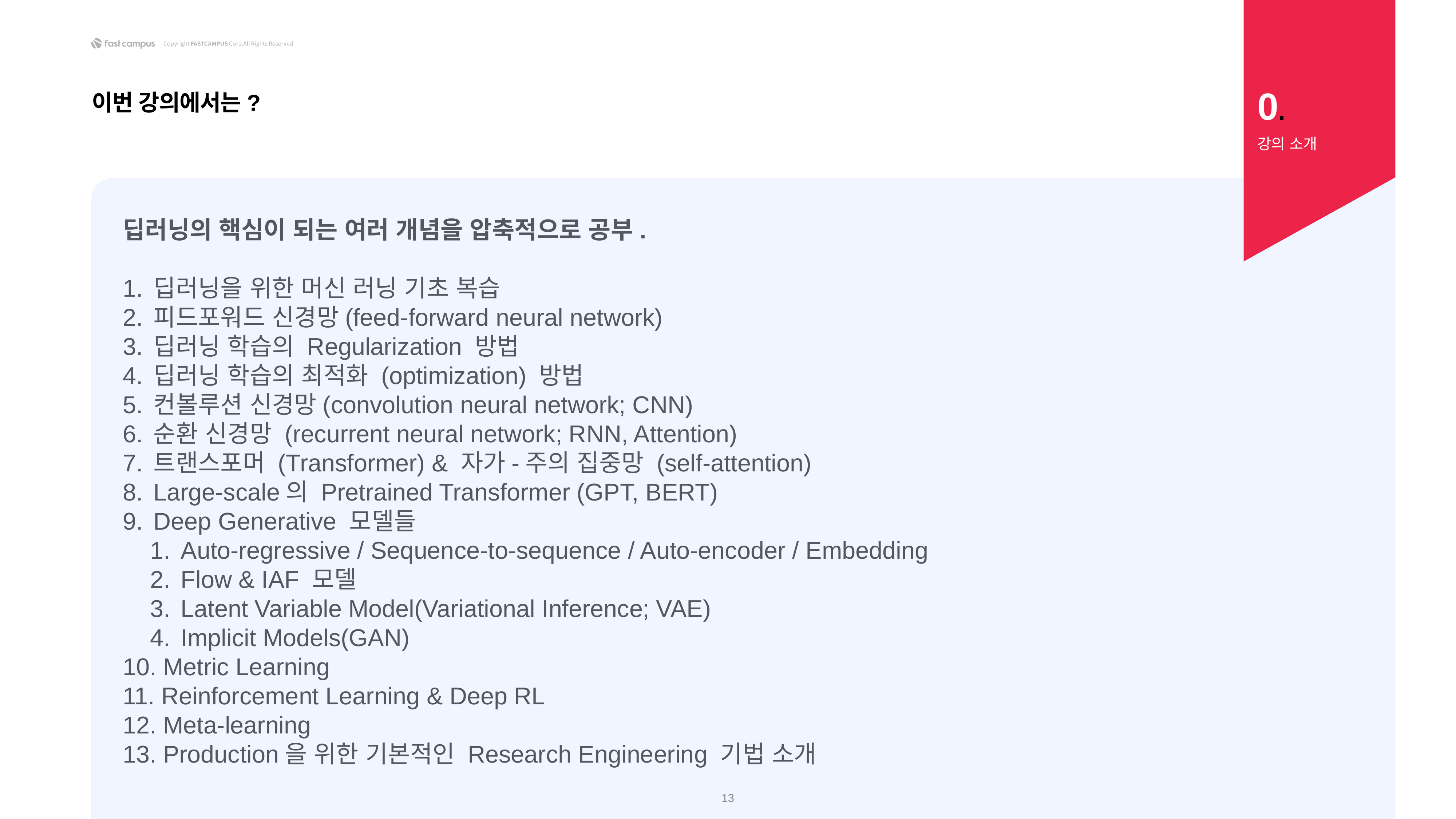

0.
이번 강의에서는?
강의 소개
딥러닝의 핵심이 되는 여러 개념을 압축적으로 공부.

딥러닝을 위한 머신 러닝 기초 복습
피드포워드 신경망(feed-forward neural network)
딥러닝 학습의 Regularization 방법
딥러닝 학습의 최적화 (optimization) 방법
컨볼루션 신경망(convolution neural network; CNN)
순환 신경망 (recurrent neural network; RNN, Attention)
트랜스포머 (Transformer) & 자가-주의 집중망 (self-attention)
Large-scale의 Pretrained Transformer (GPT, BERT)
Deep Generative 모델들
Auto-regressive / Sequence-to-sequence / Auto-encoder / Embedding
Flow & IAF 모델
Latent Variable Model(Variational Inference; VAE)
Implicit Models(GAN)
 Metric Learning
 Reinforcement Learning & Deep RL
 Meta-learning
 Production을 위한 기본적인 Research Engineering 기법 소개
13